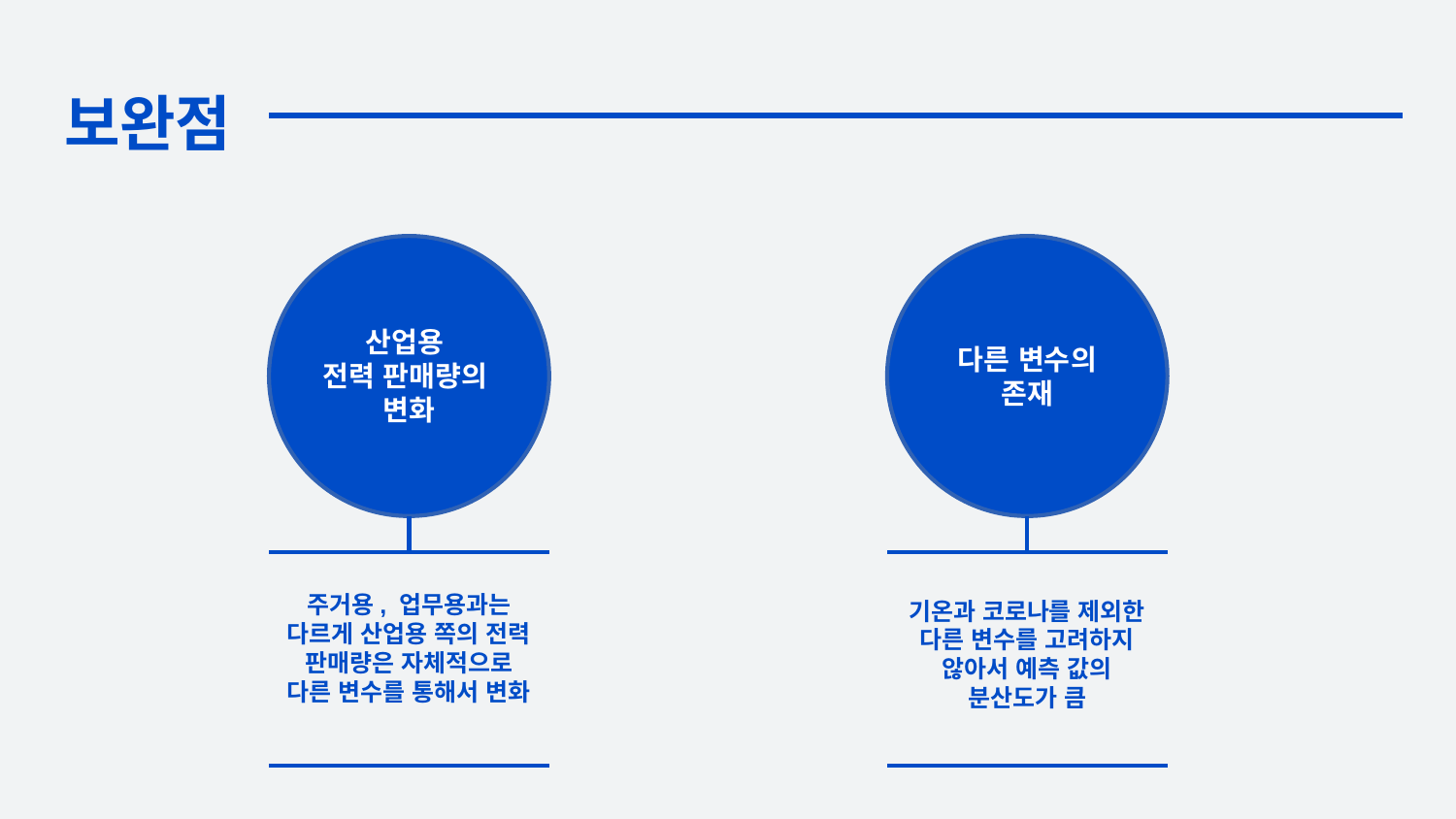

# 보완점

산업용
전력 판매량의
변화
주거용, 업무용과는 다르게 산업용 쪽의 전력 판매량은 자체적으로 다른 변수를 통해서 변화

다른 변수의 존재
기온과 코로나를 제외한 다른 변수를 고려하지 않아서 예측 값의 분산도가 큼